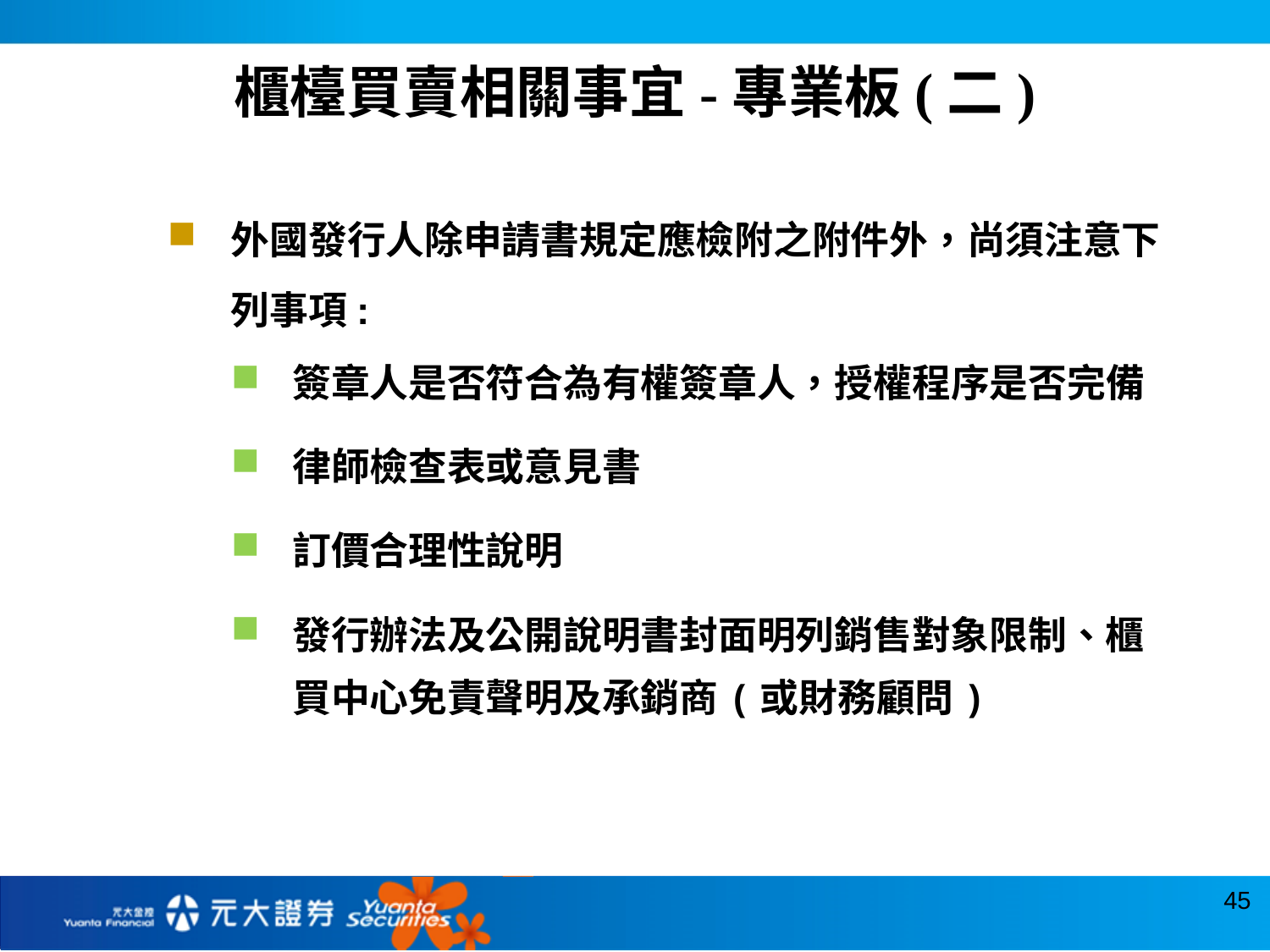

櫃檯買賣相關事宜-專業板(二)
外國發行人除申請書規定應檢附之附件外，尚須注意下列事項:
簽章人是否符合為有權簽章人，授權程序是否完備
律師檢查表或意見書
訂價合理性說明
發行辦法及公開說明書封面明列銷售對象限制、櫃買中心免責聲明及承銷商(或財務顧問)